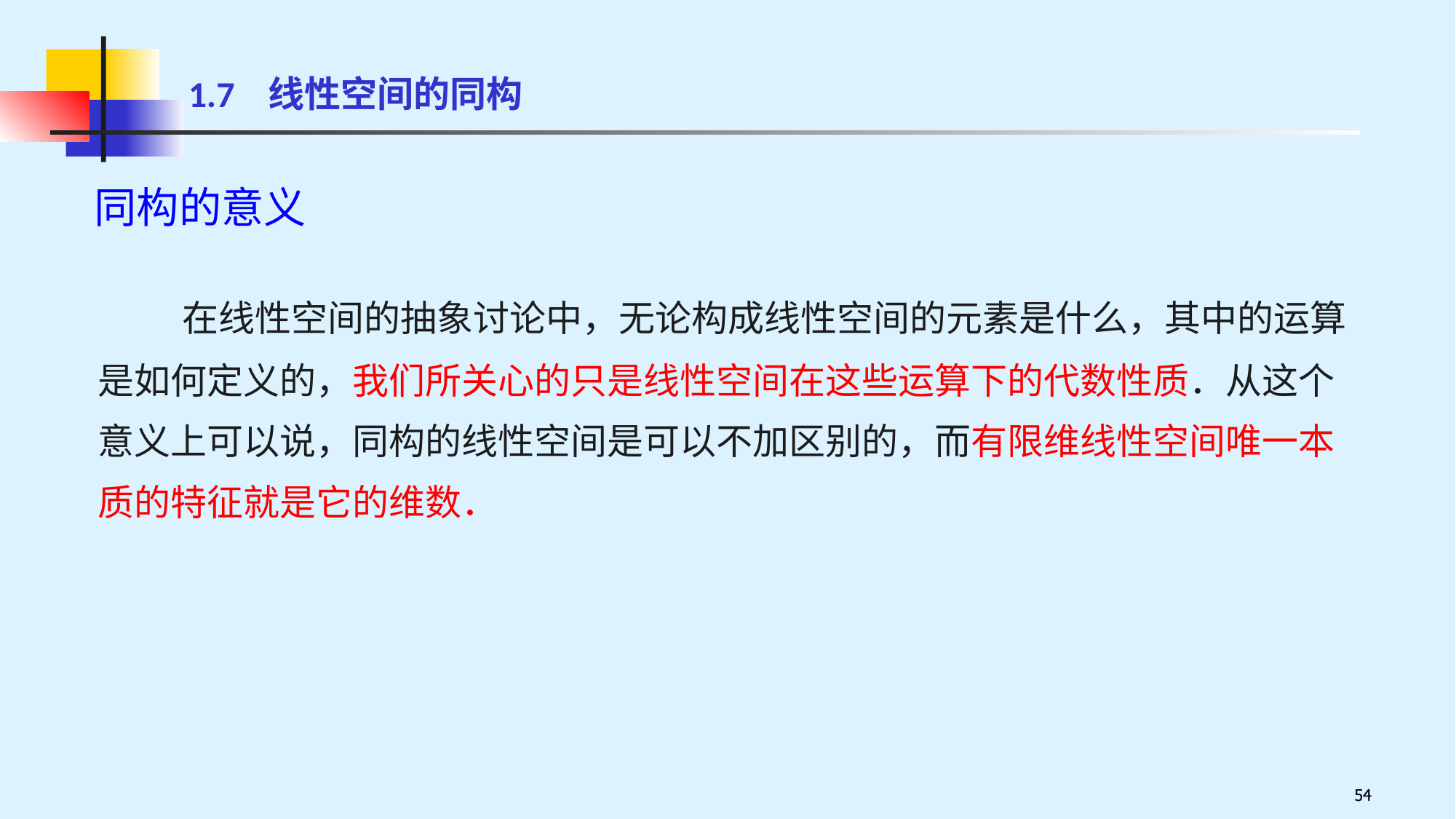

1.7   线性空间的同构
同构的意义
　　在线性空间的抽象讨论中，无论构成线性空间的元素是什么，其中的运算是如何定义的，我们所关心的只是线性空间在这些运算下的代数性质．从这个意义上可以说，同构的线性空间是可以不加区别的，而有限维线性空间唯一本质的特征就是它的维数．
54